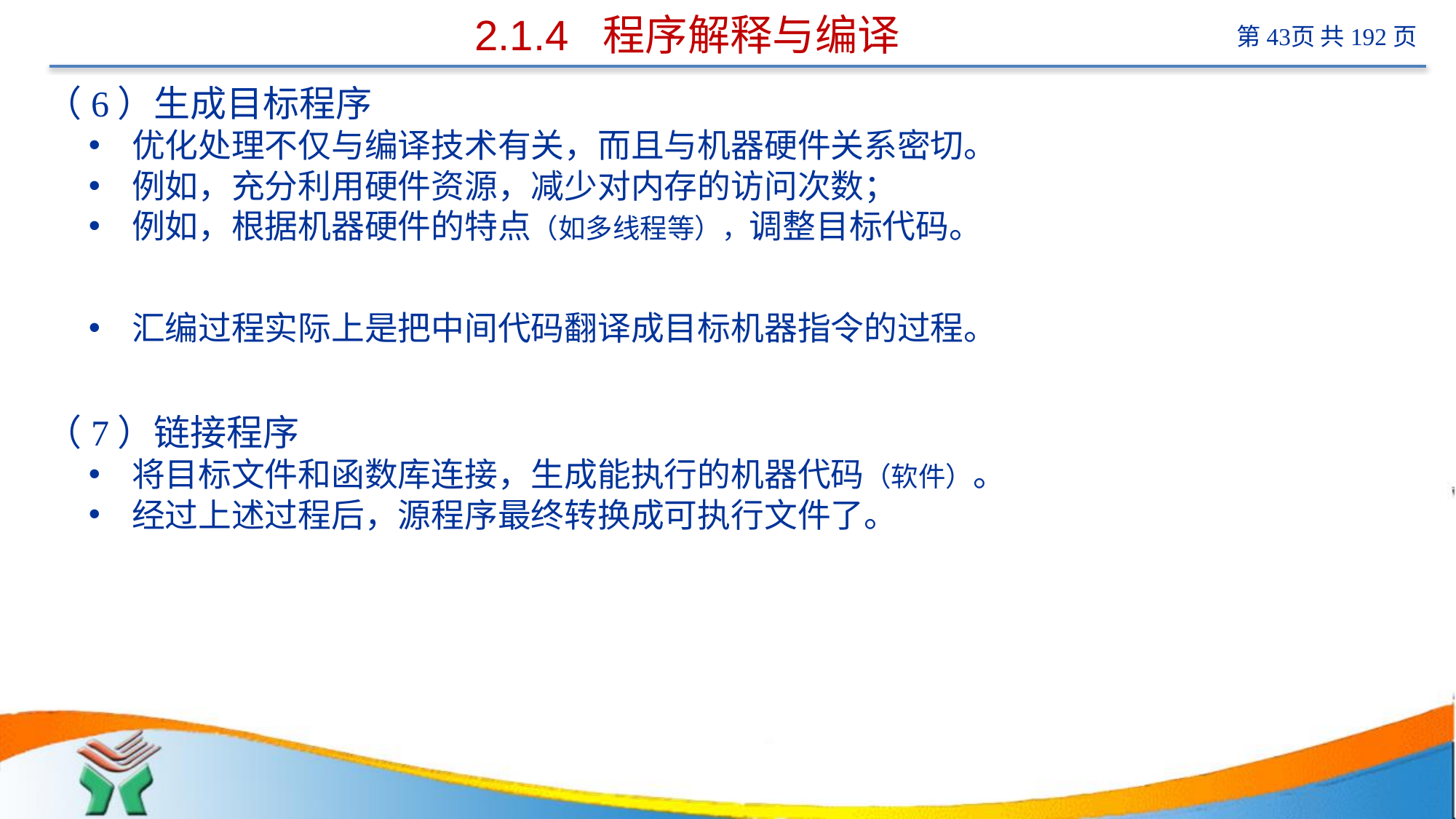

# 2.1.4  程序解释与编译
（6）生成目标程序
优化处理不仅与编译技术有关，而且与机器硬件关系密切。
例如，充分利用硬件资源，减少对内存的访问次数；
例如，根据机器硬件的特点（如多线程等），调整目标代码。

汇编过程实际上是把中间代码翻译成目标机器指令的过程。

（7）链接程序
将目标文件和函数库连接，生成能执行的机器代码（软件）。
经过上述过程后，源程序最终转换成可执行文件了。